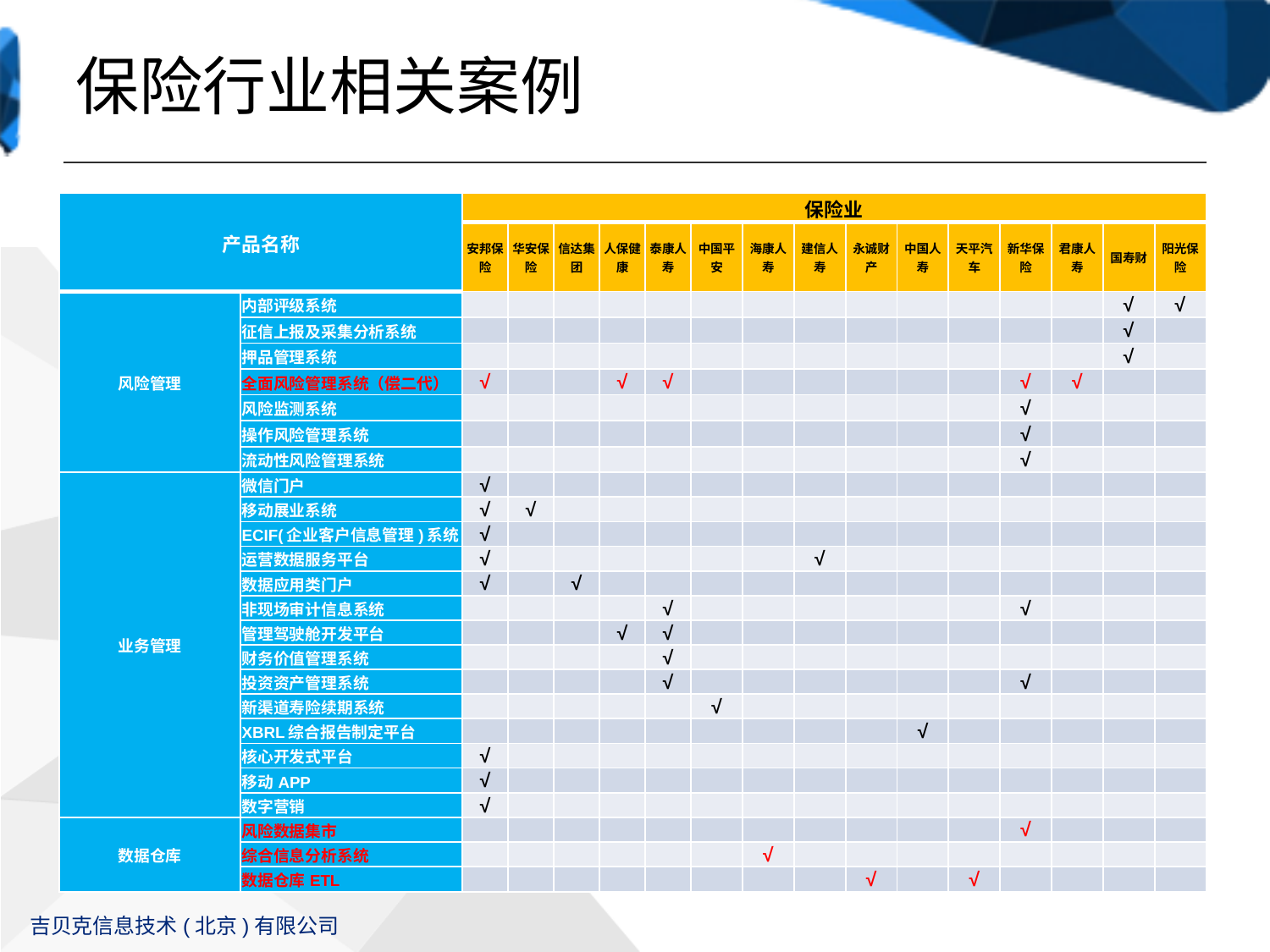

保险行业相关案例

| 产品名称 |  | 保险业 |  |  |  |  |  |  |  |  |  |  |  |  |  |  |
| --- | --- | --- | --- | --- | --- | --- | --- | --- | --- | --- | --- | --- | --- | --- | --- | --- |
|  |  | 安邦保险 | 华安保险 | 信达集团 | 人保健康 | 泰康人寿 | 中国平安 | 海康人寿 | 建信人寿 | 永诚财产 | 中国人寿 | 天平汽车 | 新华保险 | 君康人寿 | 国寿财 | 阳光保险 |
| 风险管理 | 内部评级系统 |  |  |  |  |  |  |  |  |  |  |  |  |  | √ | √ |
|  | 征信上报及采集分析系统 |  |  |  |  |  |  |  |  |  |  |  |  |  | √ |  |
|  | 押品管理系统 |  |  |  |  |  |  |  |  |  |  |  |  |  | √ |  |
|  | 全面风险管理系统（偿二代） | √ |  |  | √ | √ |  |  |  |  |  |  | √ | √ |  |  |
|  | 风险监测系统 |  |  |  |  |  |  |  |  |  |  |  | √ |  |  |  |
|  | 操作风险管理系统 |  |  |  |  |  |  |  |  |  |  |  | √ |  |  |  |
|  | 流动性风险管理系统 |  |  |  |  |  |  |  |  |  |  |  | √ |  |  |  |
| 业务管理 | 微信门户 | √ |  |  |  |  |  |  |  |  |  |  |  |  |  |  |
|  | 移动展业系统 | √ | √ |  |  |  |  |  |  |  |  |  |  |  |  |  |
|  | ECIF(企业客户信息管理)系统 | √ |  |  |  |  |  |  |  |  |  |  |  |  |  |  |
|  | 运营数据服务平台 | √ |  |  |  |  |  |  | √ |  |  |  |  |  |  |  |
|  | 数据应用类门户 | √ |  | √ |  |  |  |  |  |  |  |  |  |  |  |  |
|  | 非现场审计信息系统 |  |  |  |  | √ |  |  |  |  |  |  | √ |  |  |  |
|  | 管理驾驶舱开发平台 |  |  |  | √ | √ |  |  |  |  |  |  |  |  |  |  |
|  | 财务价值管理系统 |  |  |  |  | √ |  |  |  |  |  |  |  |  |  |  |
|  | 投资资产管理系统 |  |  |  |  | √ |  |  |  |  |  |  | √ |  |  |  |
|  | 新渠道寿险续期系统 |  |  |  |  |  | √ |  |  |  |  |  |  |  |  |  |
|  | XBRL综合报告制定平台 |  |  |  |  |  |  |  |  |  | √ |  |  |  |  |  |
|  | 核心开发式平台 | √ |  |  |  |  |  |  |  |  |  |  |  |  |  |  |
|  | 移动APP | √ |  |  |  |  |  |  |  |  |  |  |  |  |  |  |
|  | 数字营销 | √ |  |  |  |  |  |  |  |  |  |  |  |  |  |  |
| 数据仓库 | 风险数据集市 |  |  |  |  |  |  |  |  |  |  |  | √ |  |  |  |
|  | 综合信息分析系统 |  |  |  |  |  |  | √ |  |  |  |  |  |  |  |  |
|  | 数据仓库ETL |  |  |  |  |  |  |  |  | √ |  | √ |  |  |  |  |